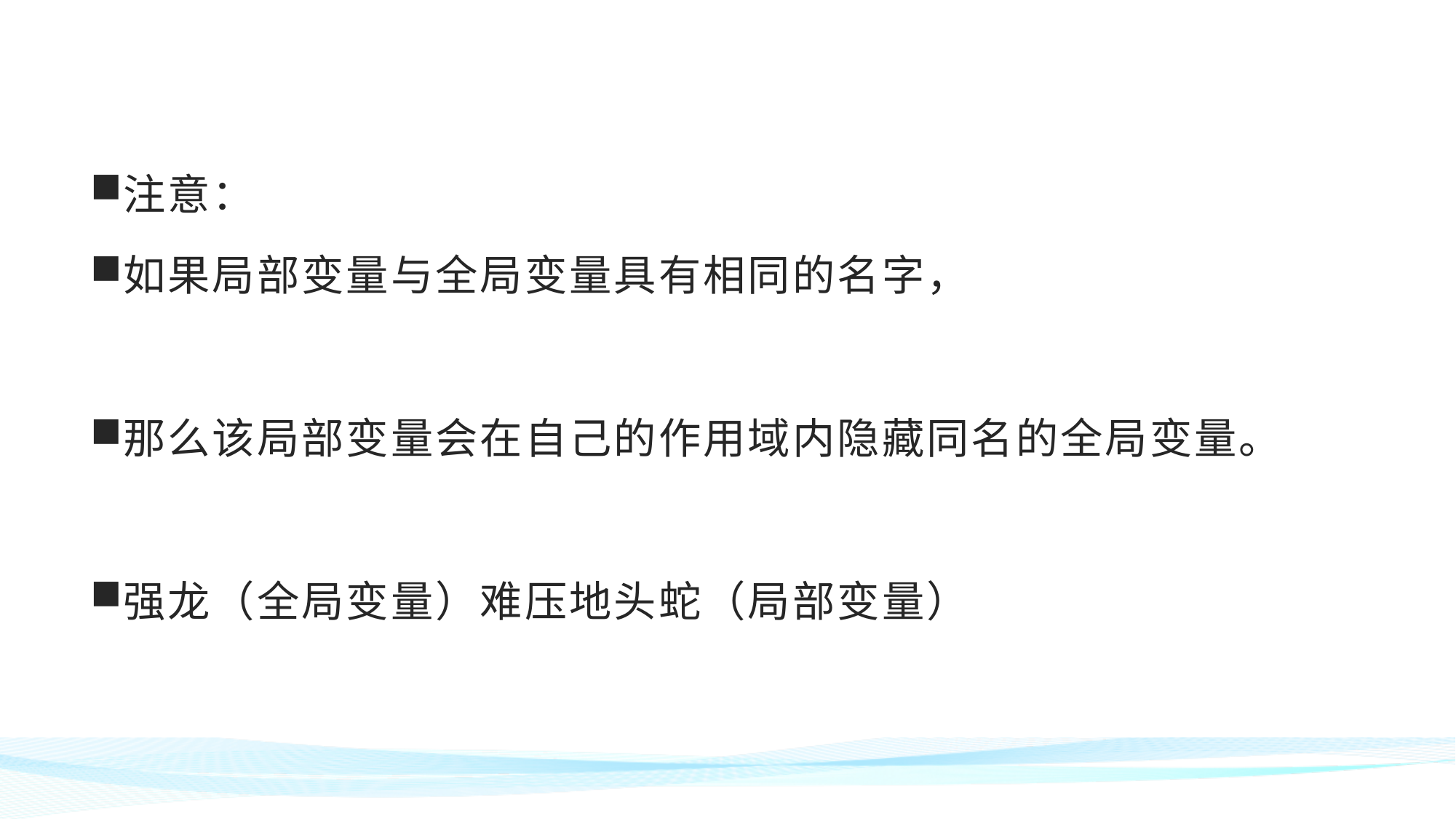

注意：
如果局部变量与全局变量具有相同的名字，

那么该局部变量会在自己的作用域内隐藏同名的全局变量。

强龙（全局变量）难压地头蛇（局部变量）